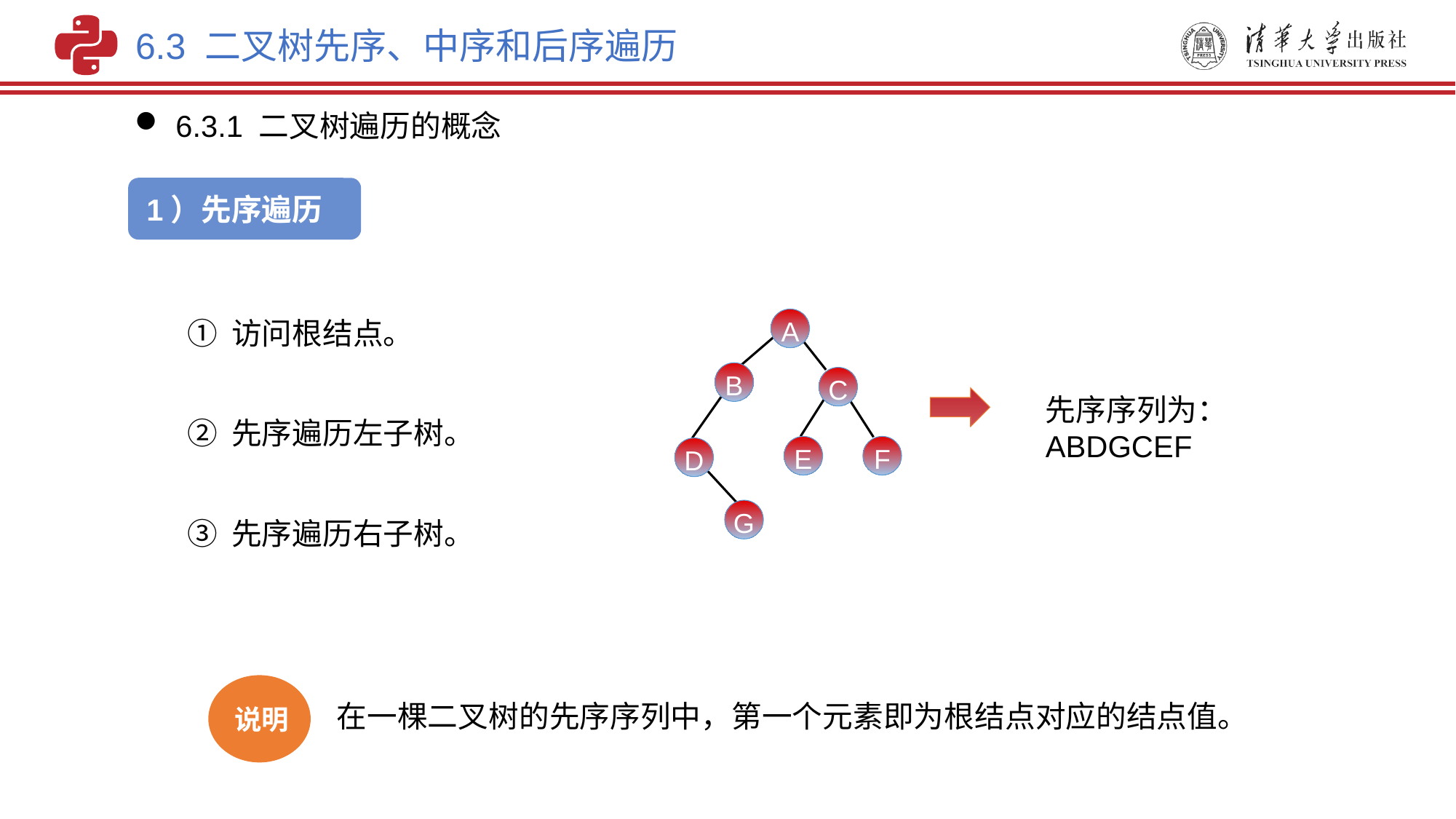

6.3 二叉树先序、中序和后序遍历
6.3.1 二叉树遍历的概念

1）先序遍历
① 访问根结点。
② 先序遍历左子树。
③ 先序遍历右子树。
A

B
C

E
F
D

G
先序序列为：ABDGCEF

说明
在一棵二叉树的先序序列中，第一个元素即为根结点对应的结点值。